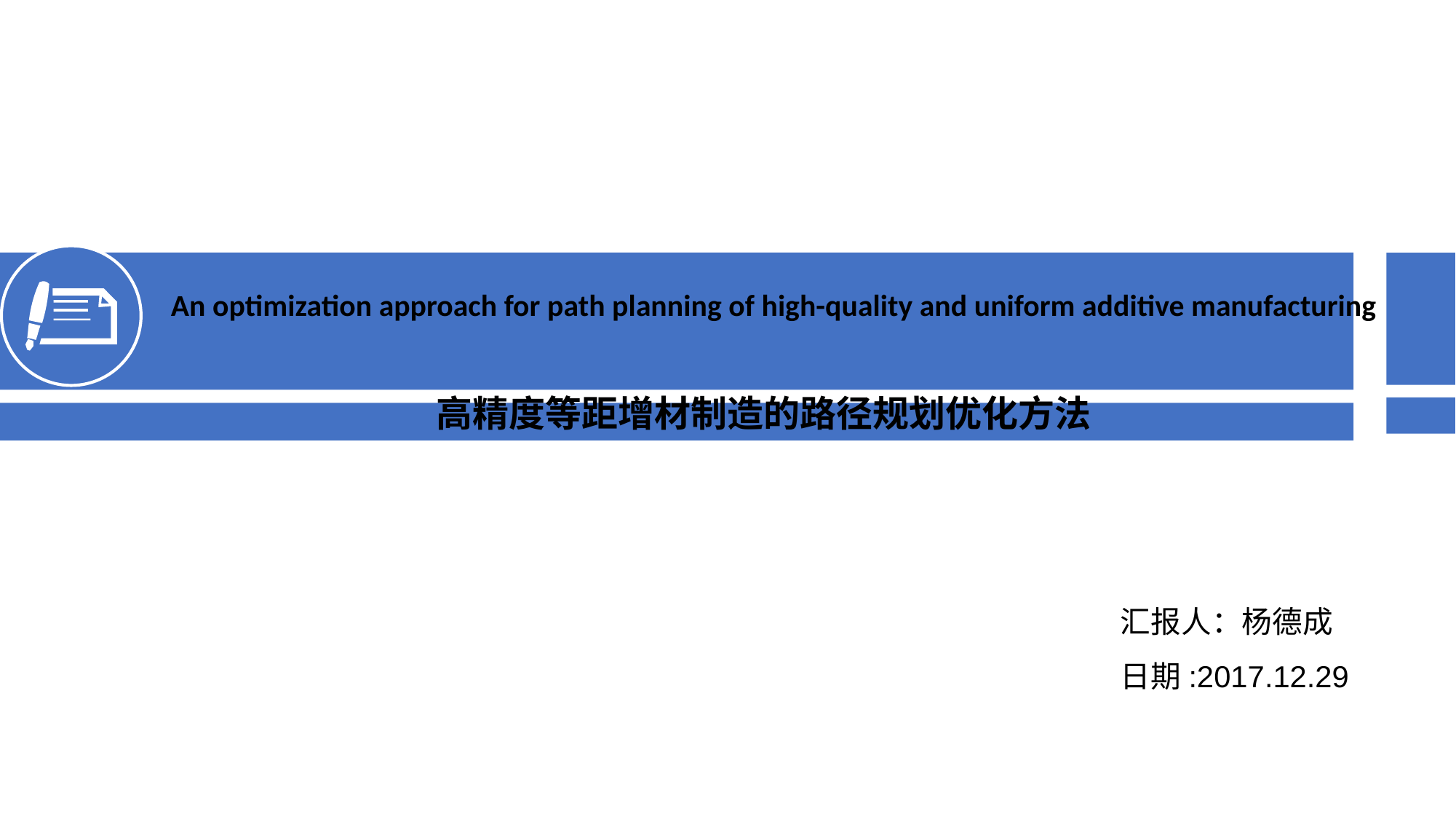

An optimization approach for path planning of high-quality and uniform additive manufacturing
高精度等距增材制造的路径规划优化方法
汇报人：杨德成
日期:2017.12.29